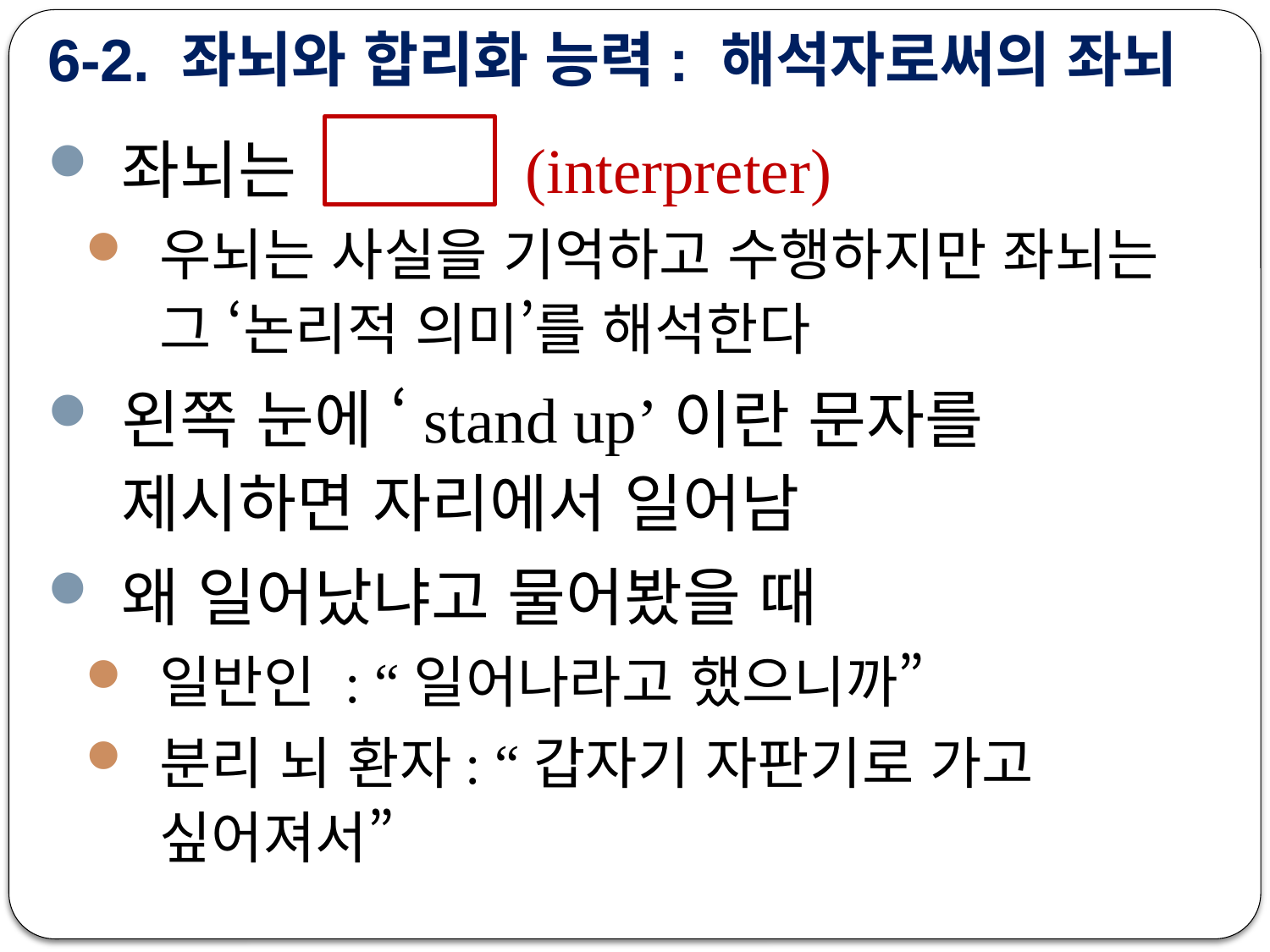

# 6-2. 좌뇌와 합리화 능력: 해석자로써의 좌뇌
좌뇌는            (interpreter)
우뇌는 사실을 기억하고 수행하지만 좌뇌는 그 ‘논리적 의미’를 해석한다
왼쪽 눈에 ‘stand up’이란 문자를 제시하면 자리에서 일어남
왜 일어났냐고 물어봤을 때
일반인 : “일어나라고 했으니까”
분리 뇌 환자: “갑자기 자판기로 가고 싶어져서”